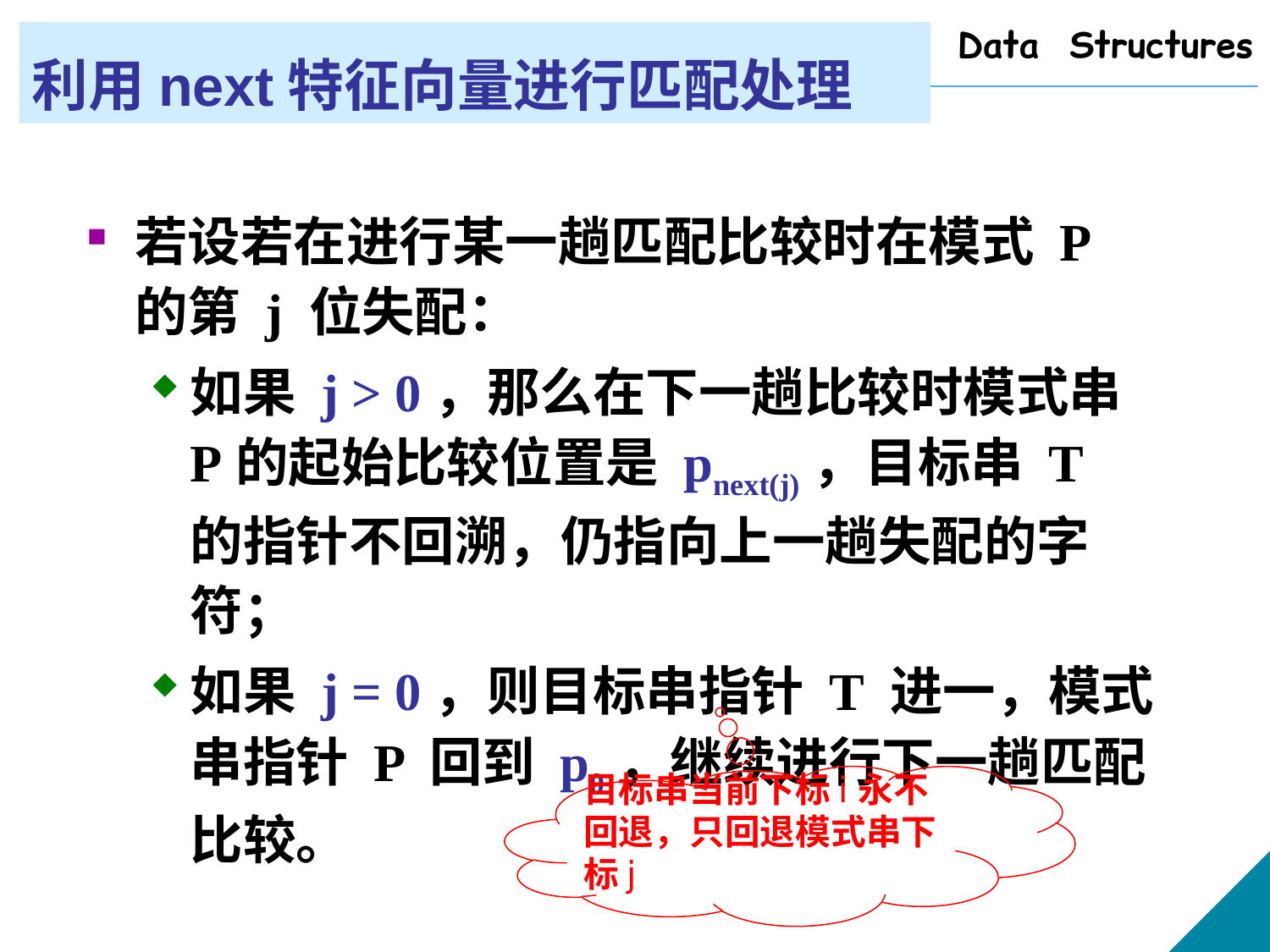

# 利用next特征向量进行匹配处理
若设若在进行某一趟匹配比较时在模式 P 的第 j 位失配：
如果 j > 0，那么在下一趟比较时模式串 P的起始比较位置是 pnext(j)，目标串 T 的指针不回溯，仍指向上一趟失配的字符；
如果 j = 0，则目标串指针 T 进一，模式串指针 P 回到 p0，继续进行下一趟匹配比较。
目标串当前下标i永不回退，只回退模式串下标j